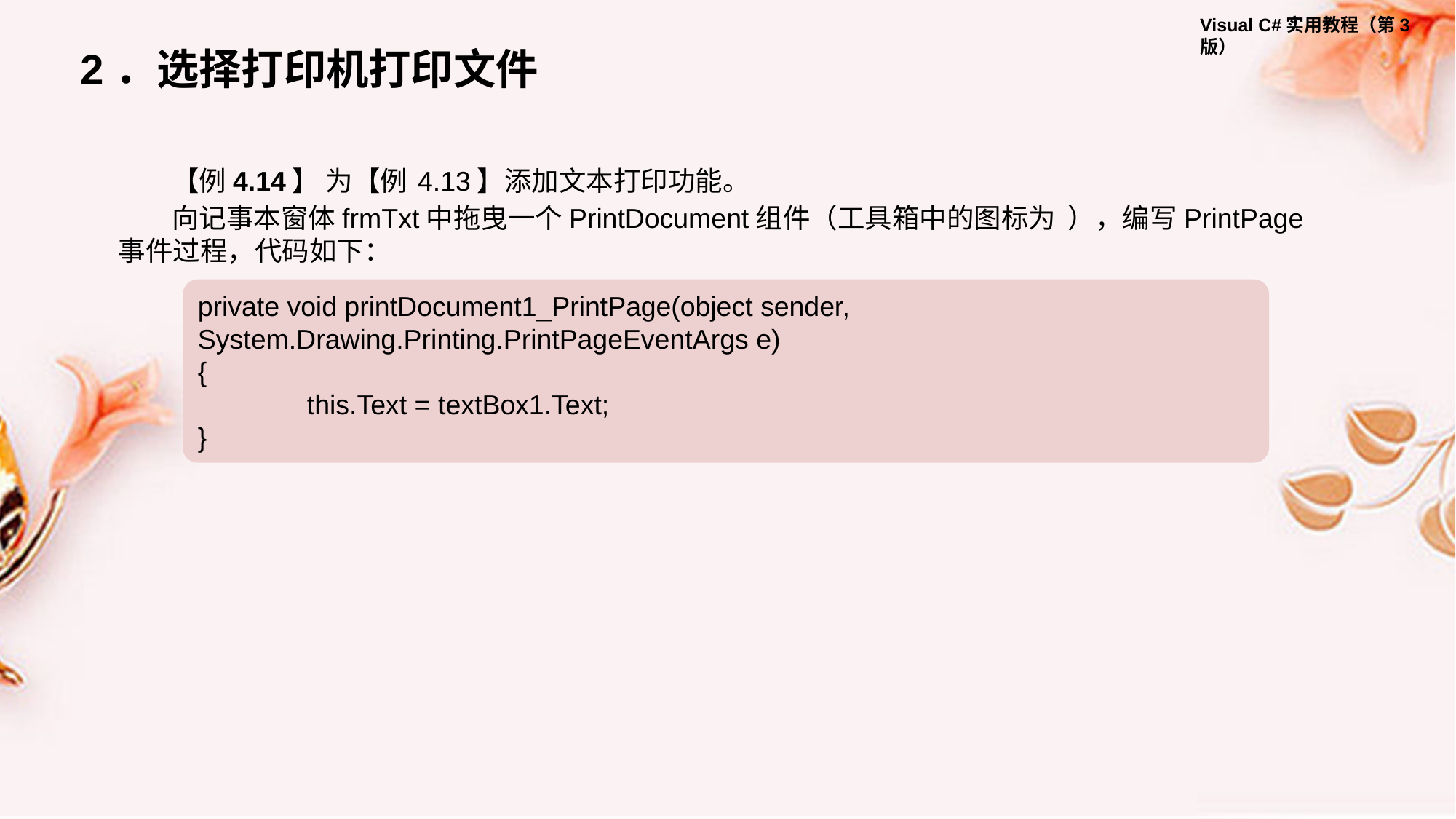

2．选择打印机打印文件
【例4.14】 为【例 4.13】添加文本打印功能。
向记事本窗体frmTxt中拖曳一个PrintDocument组件（工具箱中的图标为  ），编写PrintPage事件过程，代码如下：
private void printDocument1_PrintPage(object sender, System.Drawing.Printing.PrintPageEventArgs e)
{
	this.Text = textBox1.Text;
}